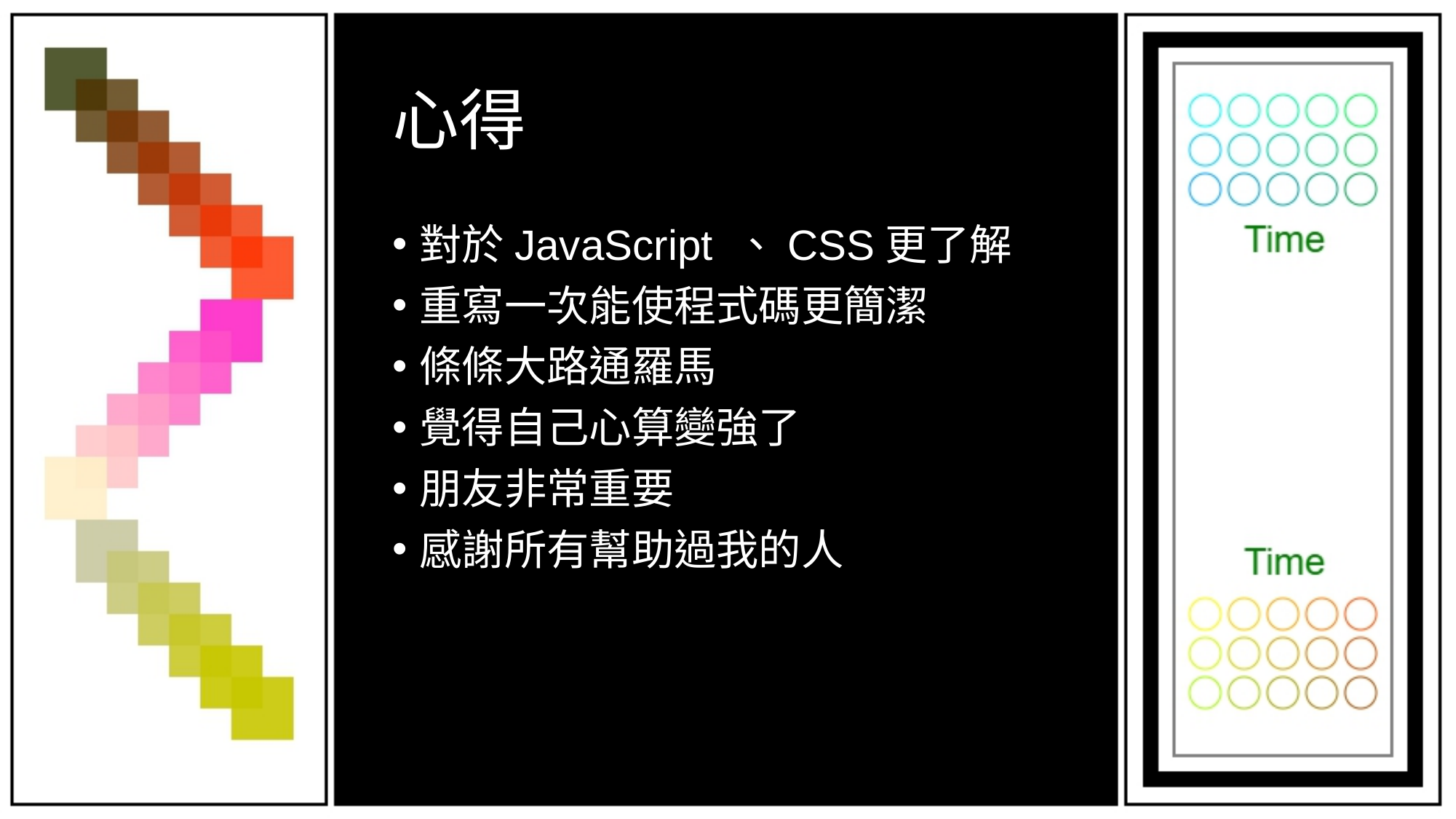

# 心得

對於JavaScript 、CSS更了解
重寫一次能使程式碼更簡潔
條條大路通羅馬
覺得自己心算變強了
朋友非常重要
感謝所有幫助過我的人